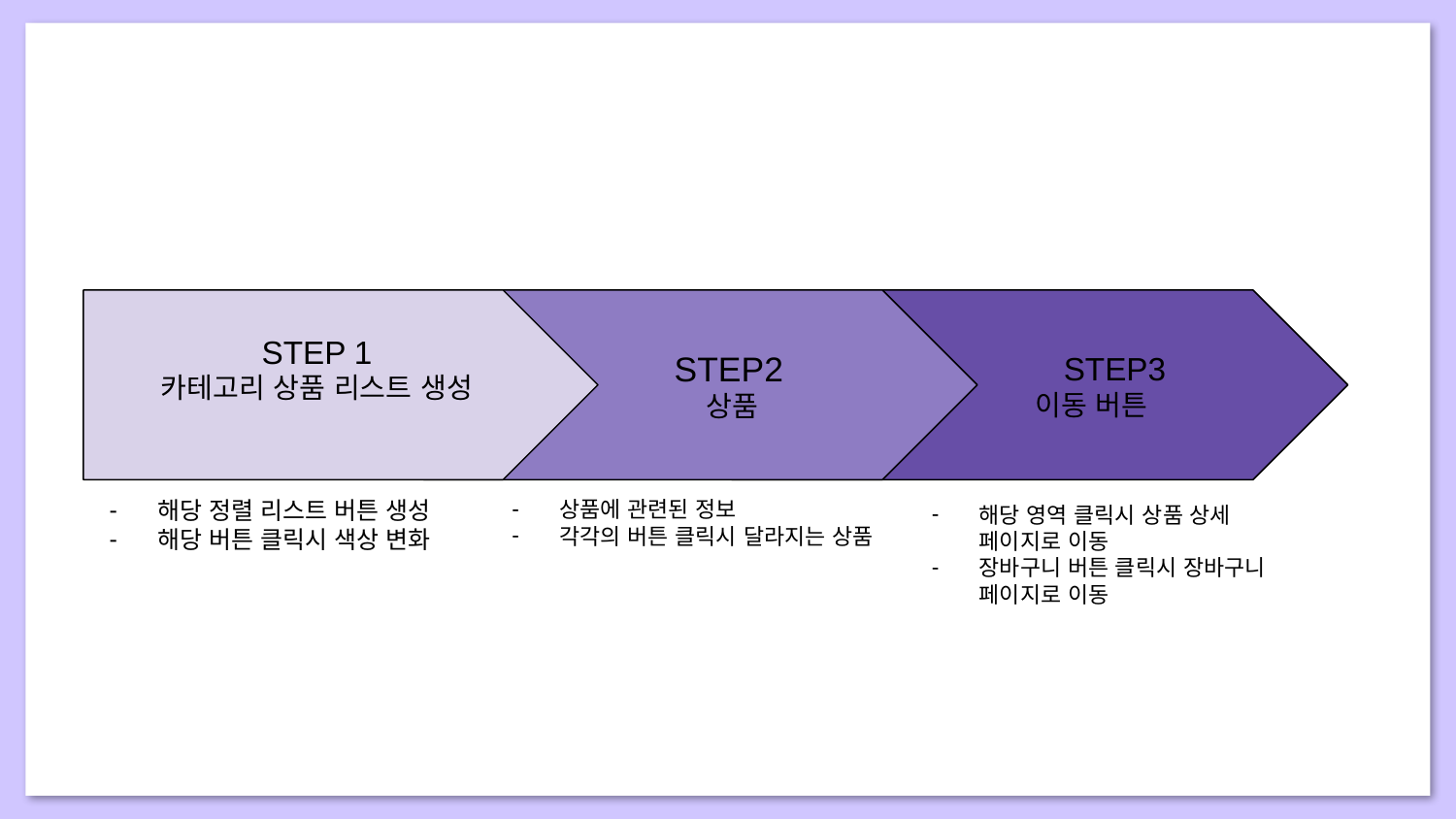

STEP 1
카테고리 상품 리스트 생성

            STEP2
             상품
                       STEP3
                         이동 버튼

해당 정렬 리스트 버튼 생성
해당 버튼 클릭시 색상 변화
상품에 관련된 정보
각각의 버튼 클릭시 달라지는 상품
해당 영역 클릭시 상품 상세 페이지로 이동
장바구니 버튼 클릭시 장바구니 페이지로 이동